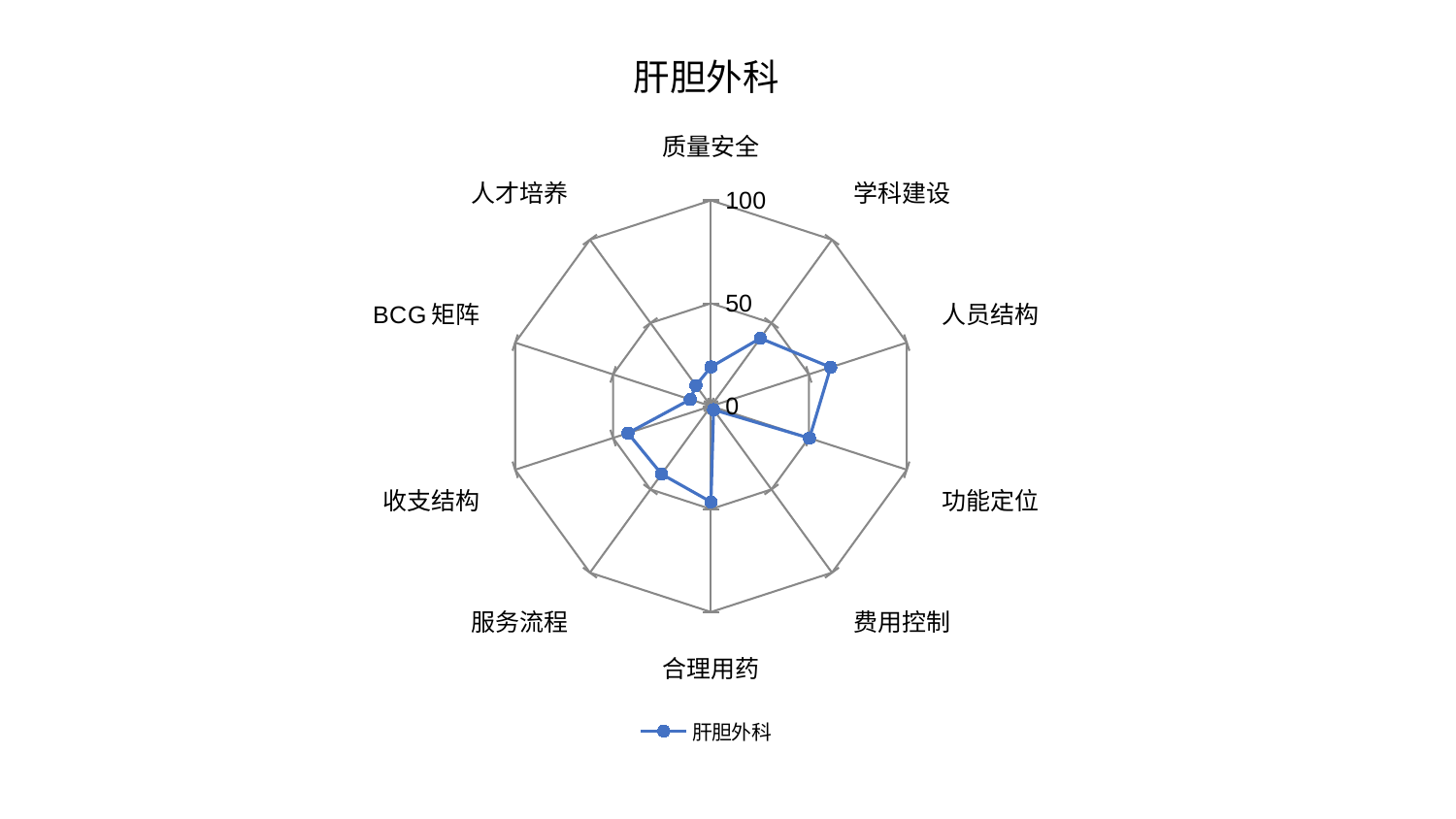

### Chart: 肝胆外科

| Category | 肝胆外科 |
|---|---|
| 质量安全 | 19.07831799210746 |
| 学科建设 | 40.79518348102327 |
| 人员结构 | 61.1338796459633 |
| 功能定位 | 50.304767321000234 |
| 费用控制 | 2.1562092490990348 |
| 合理用药 | 46.53625529340561 |
| 服务流程 | 40.82593098137284 |
| 收支结构 | 42.41040369024168 |
| BCG矩阵 | 10.582432794490693 |
| 人才培养 | 12.444469916564161 |
115